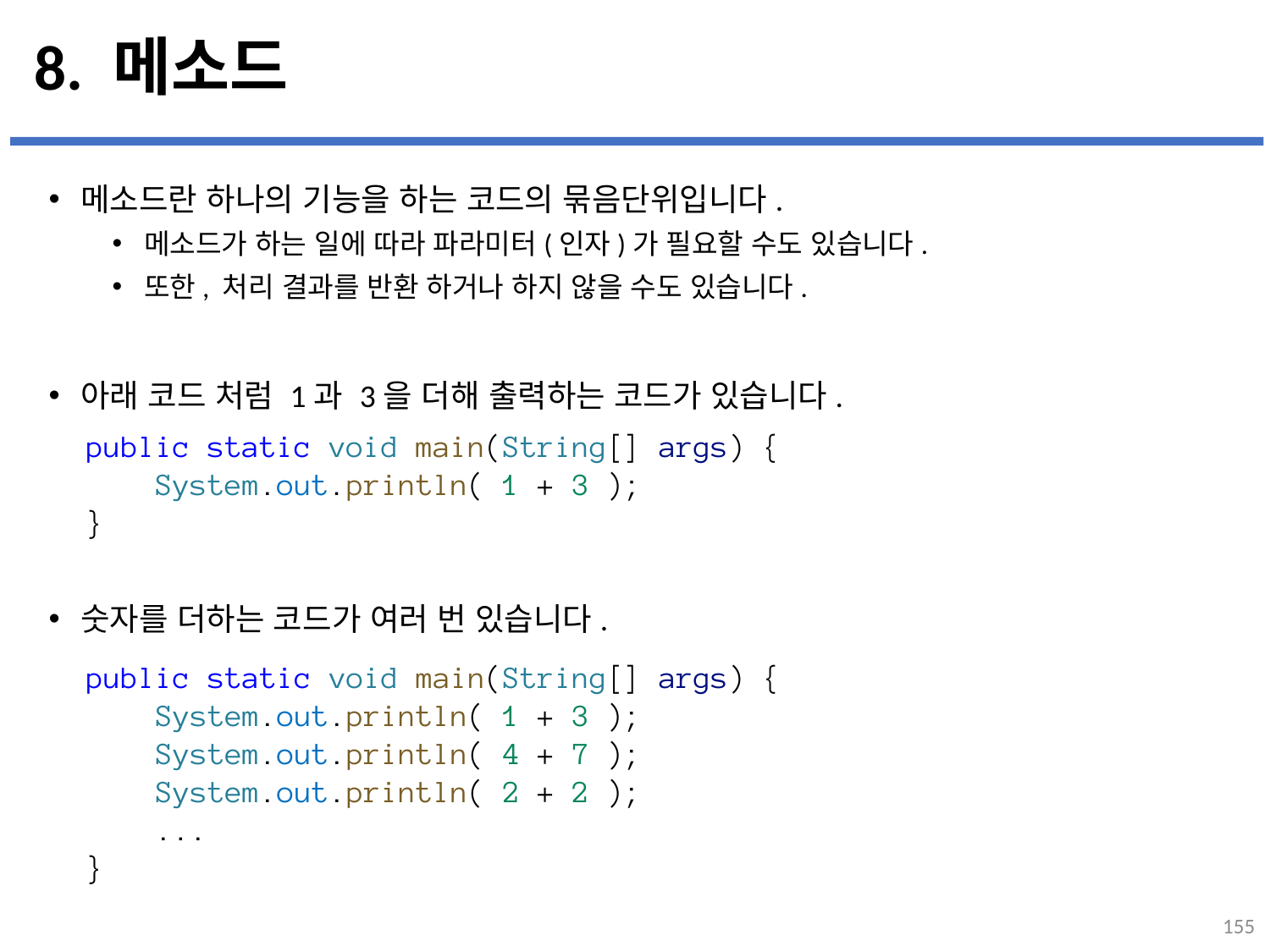

# 8. 메소드
메소드란 하나의 기능을 하는 코드의 묶음단위입니다.
메소드가 하는 일에 따라 파라미터(인자)가 필요할 수도 있습니다.
또한, 처리 결과를 반환 하거나 하지 않을 수도 있습니다.

아래 코드 처럼 1과 3을 더해 출력하는 코드가 있습니다.

숫자를 더하는 코드가 여러 번 있습니다.

...

설명
public static void main(String[] args) {
    System.out.println( 1 + 3 );
}
public static void main(String[] args) {
    System.out.println( 1 + 3 );
    System.out.println( 4 + 7 );
    System.out.println( 2 + 2 );
    ...
}
155